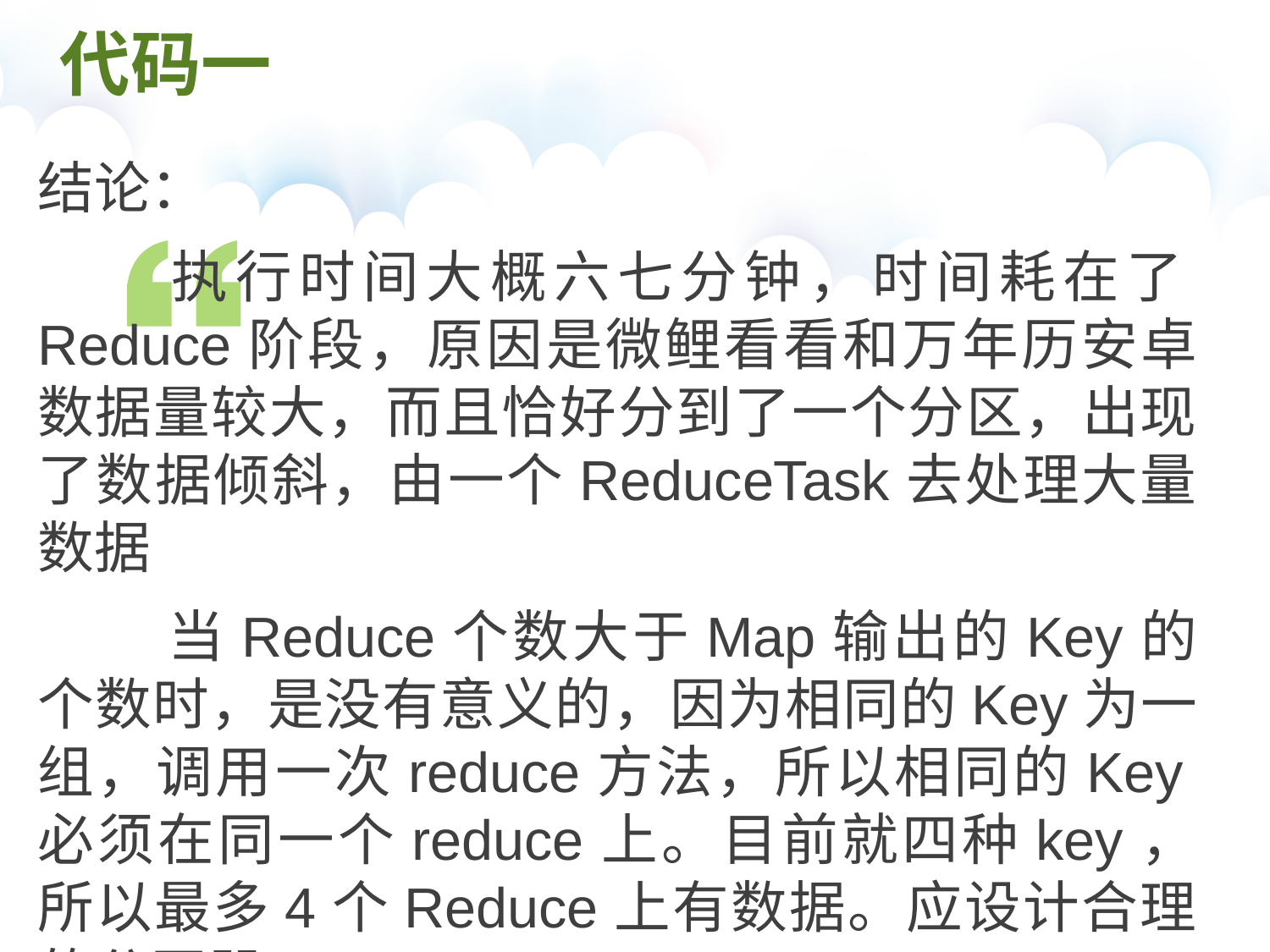

# 代码一
结论：
	执行时间大概六七分钟，时间耗在了Reduce阶段，原因是微鲤看看和万年历安卓数据量较大，而且恰好分到了一个分区，出现了数据倾斜，由一个ReduceTask去处理大量数据
	当Reduce个数大于Map输出的Key的个数时，是没有意义的，因为相同的Key为一组，调用一次reduce方法，所以相同的Key必须在同一个reduce上。目前就四种key，所以最多4个Reduce上有数据。应设计合理的分区器